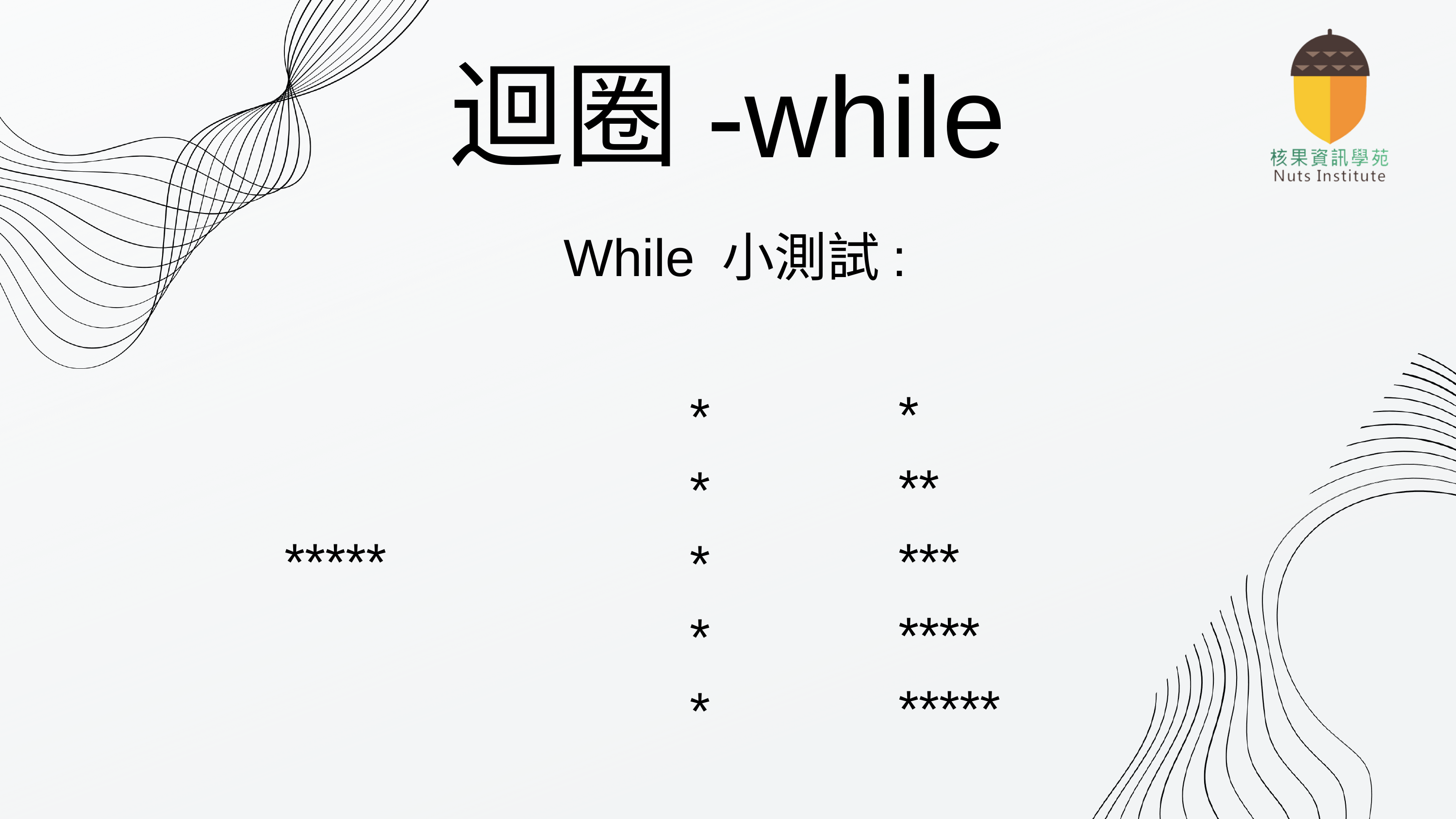

迴圈-while

While 小測試:
*
**
***
****
*****
*
*
*
*
*

*****